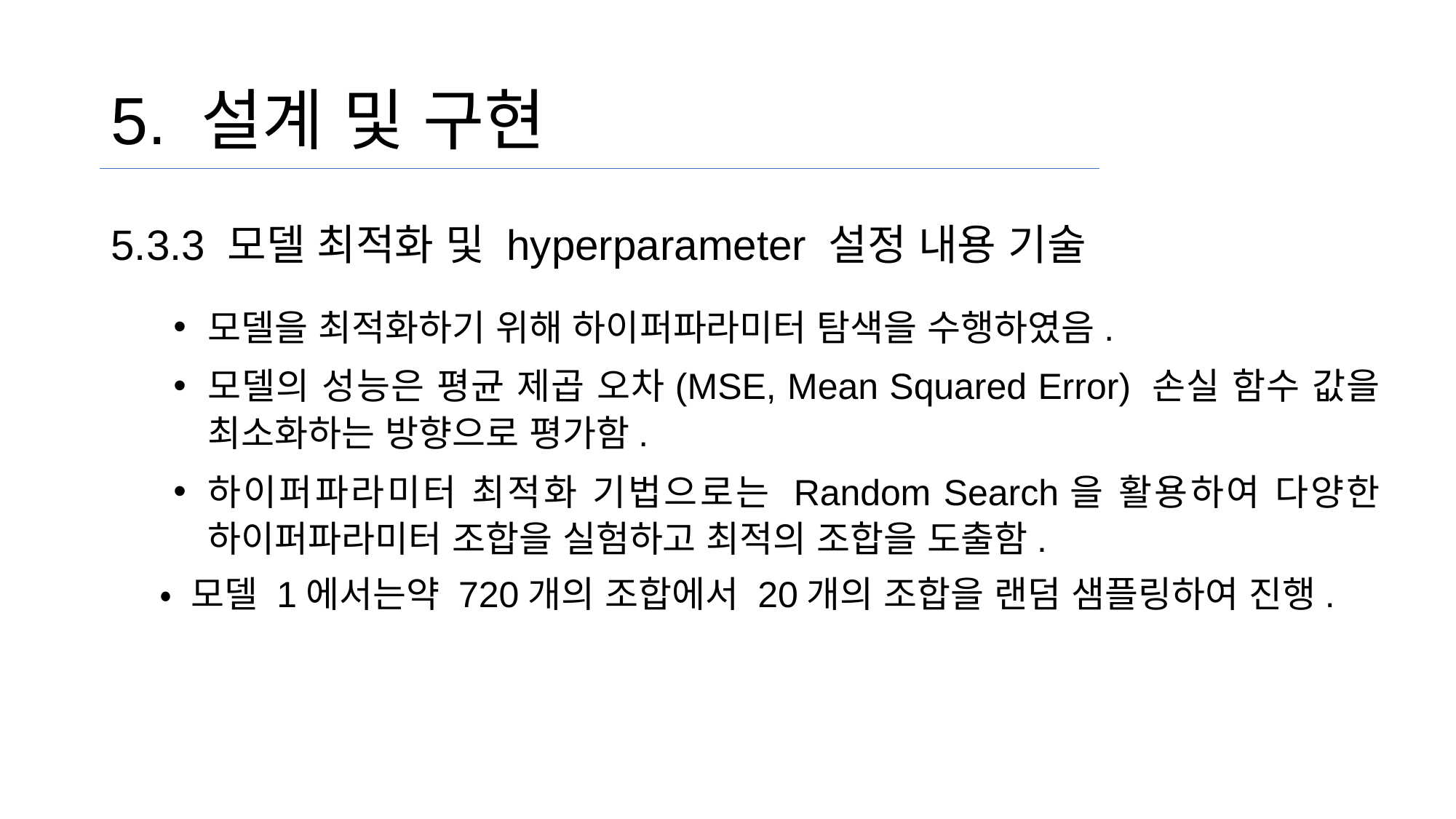

# 5. 설계 및 구현
5.3.3 모델 최적화 및 hyperparameter 설정 내용 기술

모델을 최적화하기 위해 하이퍼파라미터 탐색을 수행하였음.
모델의 성능은 평균 제곱 오차(MSE, Mean Squared Error) 손실 함수 값을 최소화하는 방향으로 평가함.
하이퍼파라미터 최적화 기법으로는 Random Search을 활용하여 다양한 하이퍼파라미터 조합을 실험하고 최적의 조합을 도출함.
    • 모델 1에서는약 720개의 조합에서 20개의 조합을 랜덤 샘플링하여 진행.